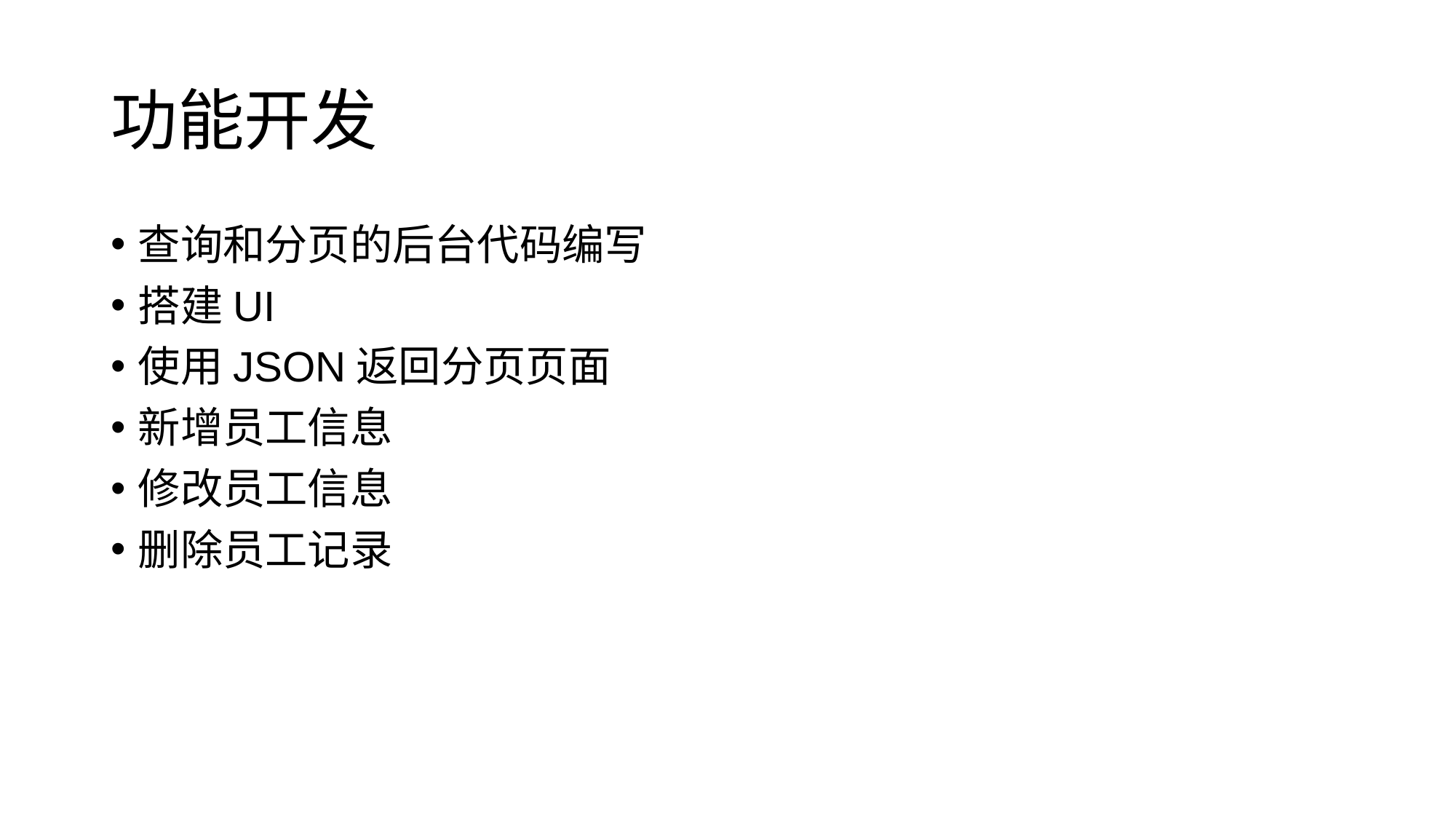

# 功能开发
查询和分页的后台代码编写
搭建UI
使用JSON返回分页页面
新增员工信息
修改员工信息
删除员工记录